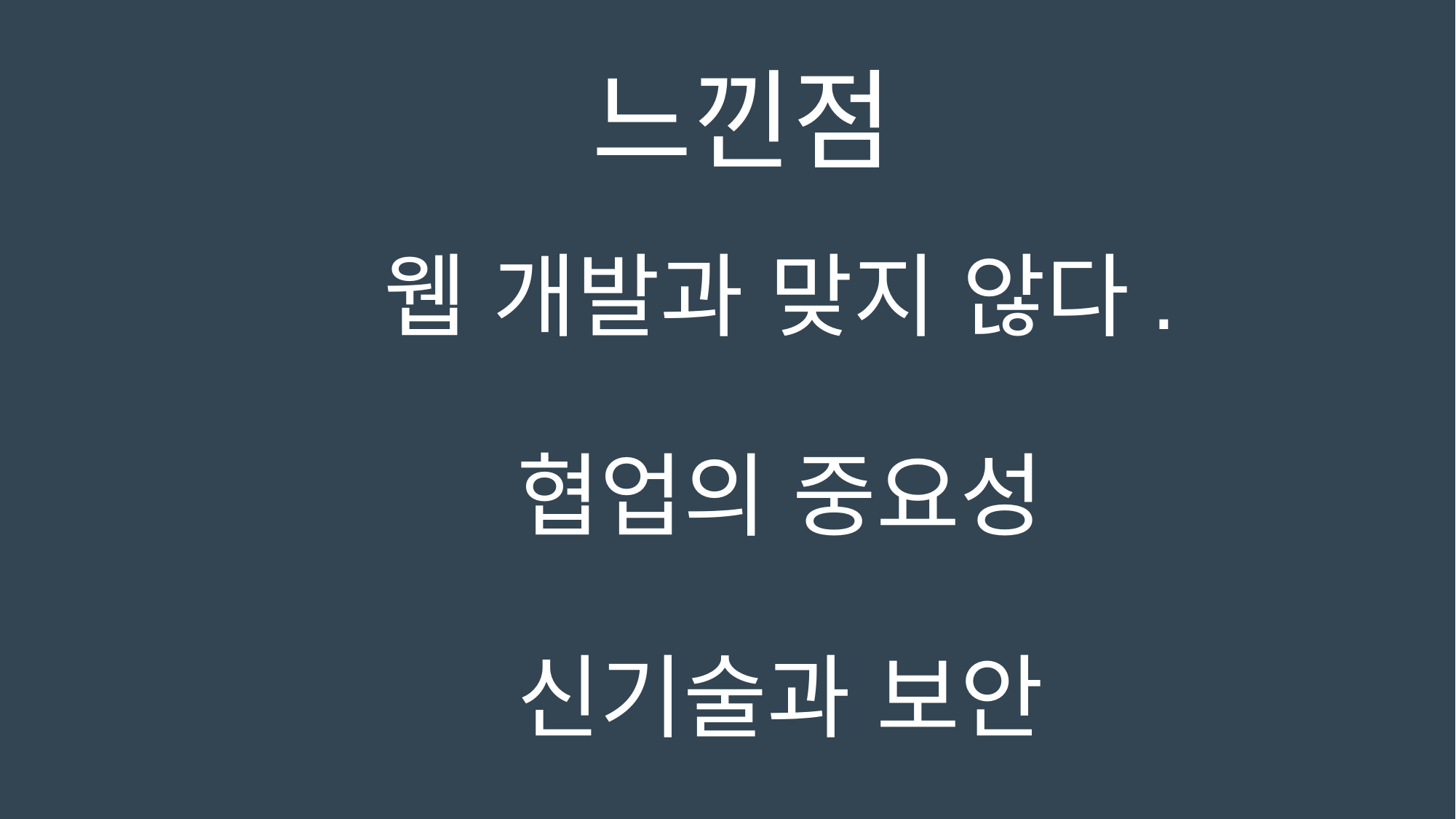

느낀점
웹 개발과 맞지 않다.
협업의 중요성
신기술과 보안